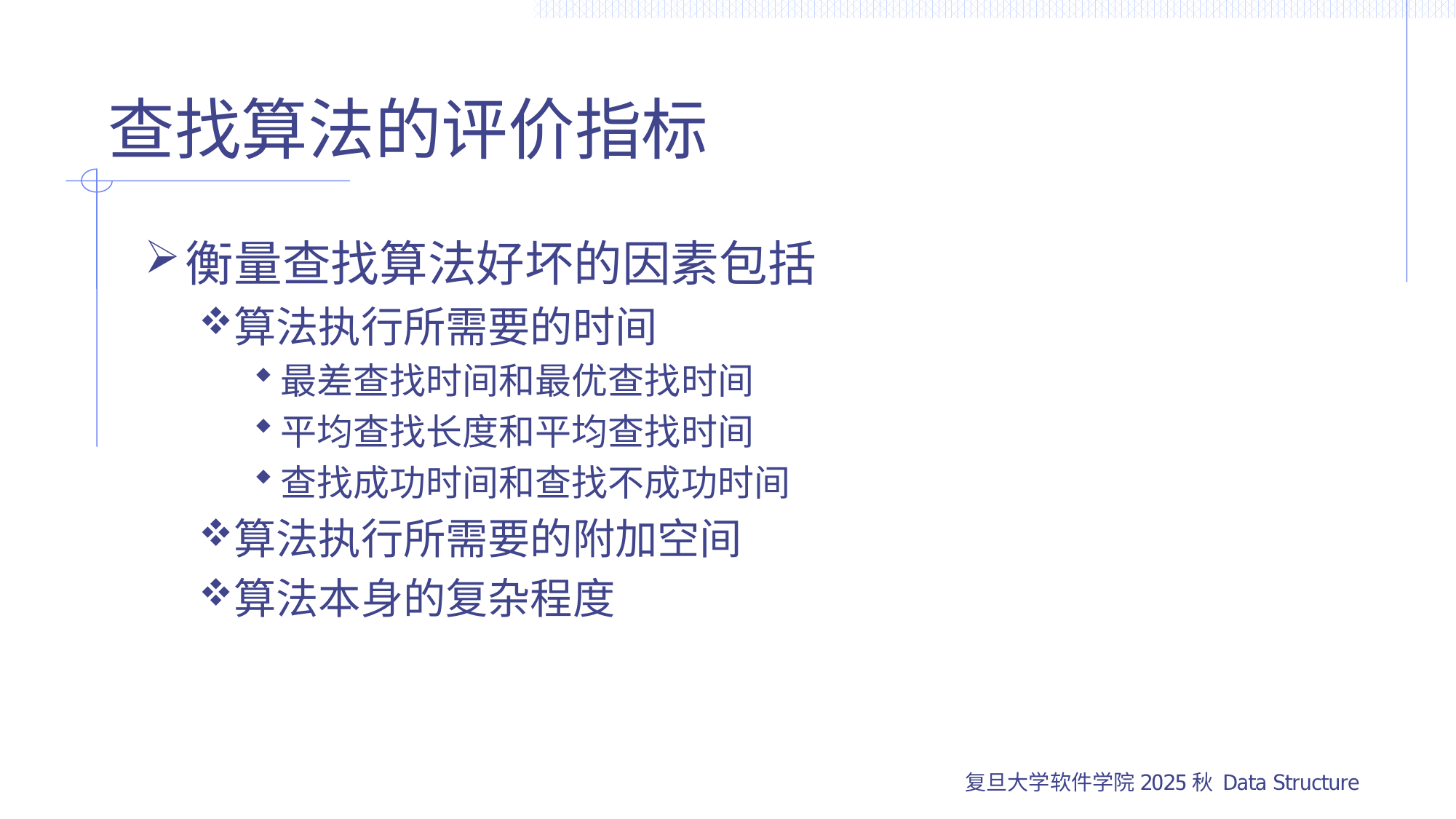

# 查找算法的评价指标
衡量查找算法好坏的因素包括
算法执行所需要的时间
最差查找时间和最优查找时间
平均查找长度和平均查找时间
查找成功时间和查找不成功时间
算法执行所需要的附加空间
算法本身的复杂程度